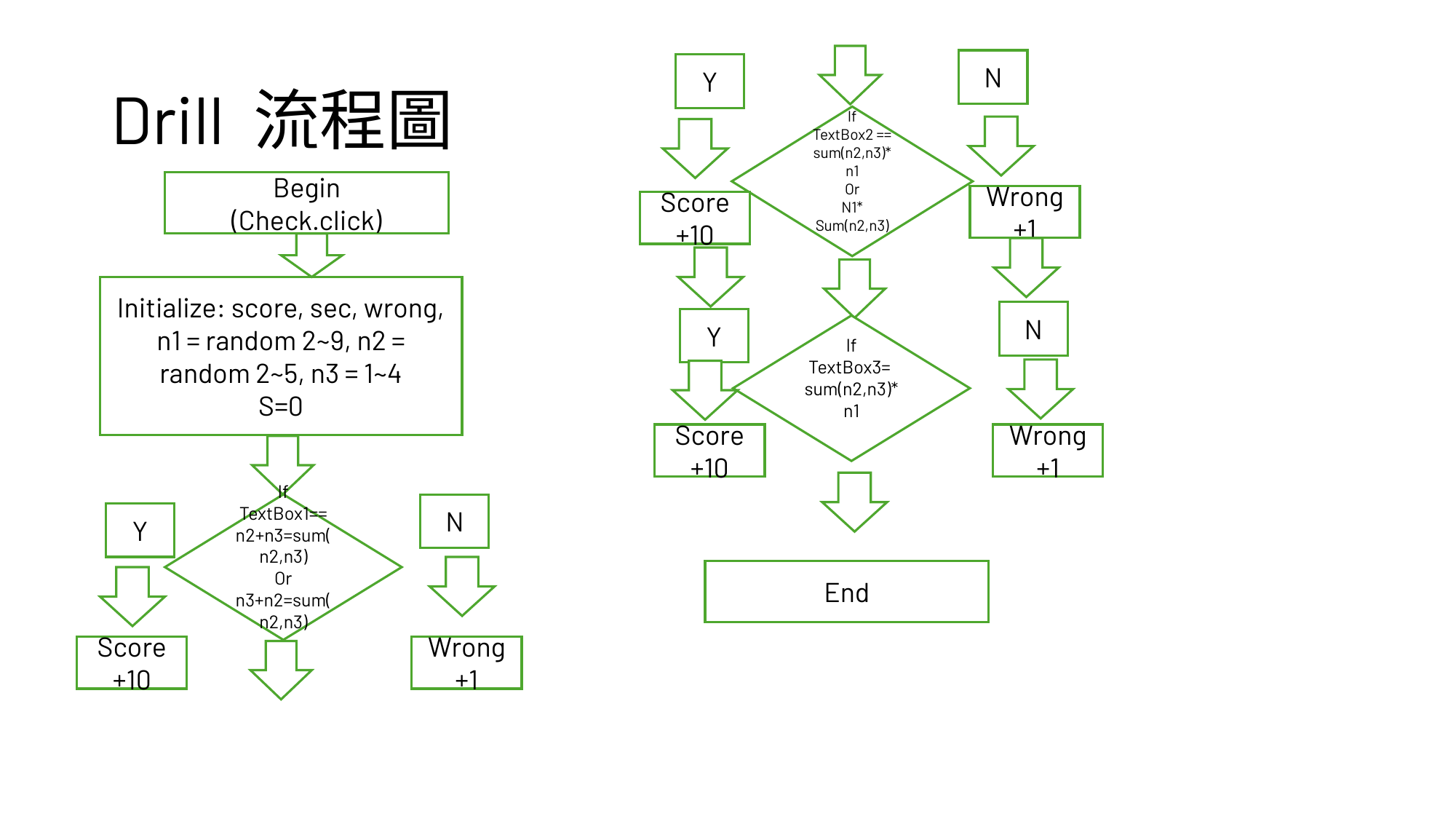

# Drill 流程圖

N
Y
If
TextBox2 == sum(n2,n3)*
n1
Or
N1*
Sum(n2,n3)

Begin
(Check.click)
Wrong +1
Score +10

Initialize: score, sec, wrong, n1 = random 2~9, n2 = random 2~5, n3 = 1~4
S=0
N
Y
If
TextBox3=
sum(n2,n3)*
n1

Wrong +1
Score +10

If
TextBox1== n2+n3=sum(n2,n3)
Or n3+n2=sum(n2,n3)

N
Y

End

Score +10
Wrong+1